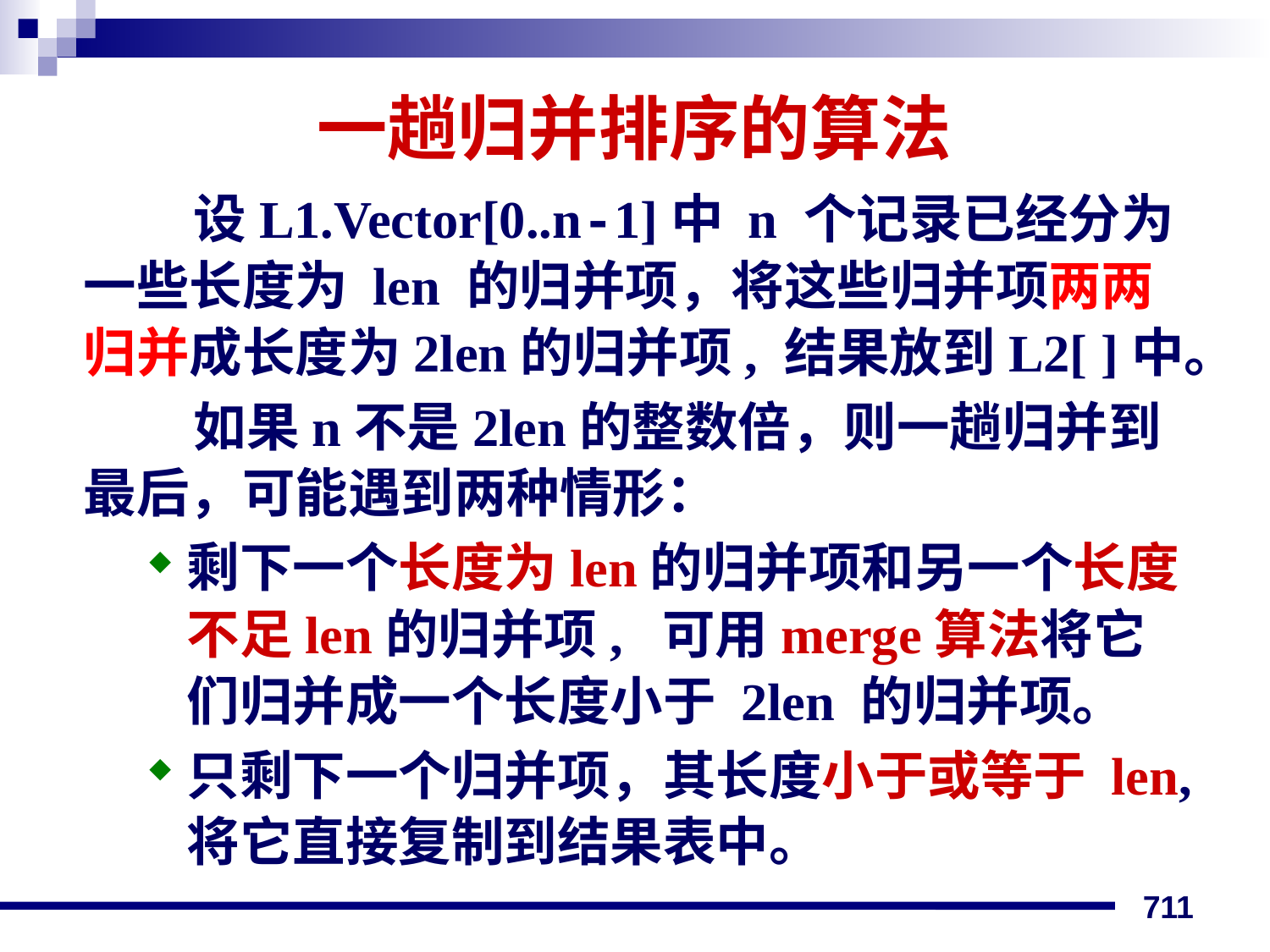

# 一趟归并排序的算法
设L1.Vector[0..n-1]中 n 个记录已经分为一些长度为 len 的归并项，将这些归并项两两归并成长度为2len的归并项, 结果放到L2[ ]中。
如果n不是2len的整数倍，则一趟归并到最后，可能遇到两种情形：
剩下一个长度为len的归并项和另一个长度不足len的归并项,  可用merge算法将它们归并成一个长度小于 2len 的归并项。
只剩下一个归并项，其长度小于或等于 len, 将它直接复制到结果表中。
711